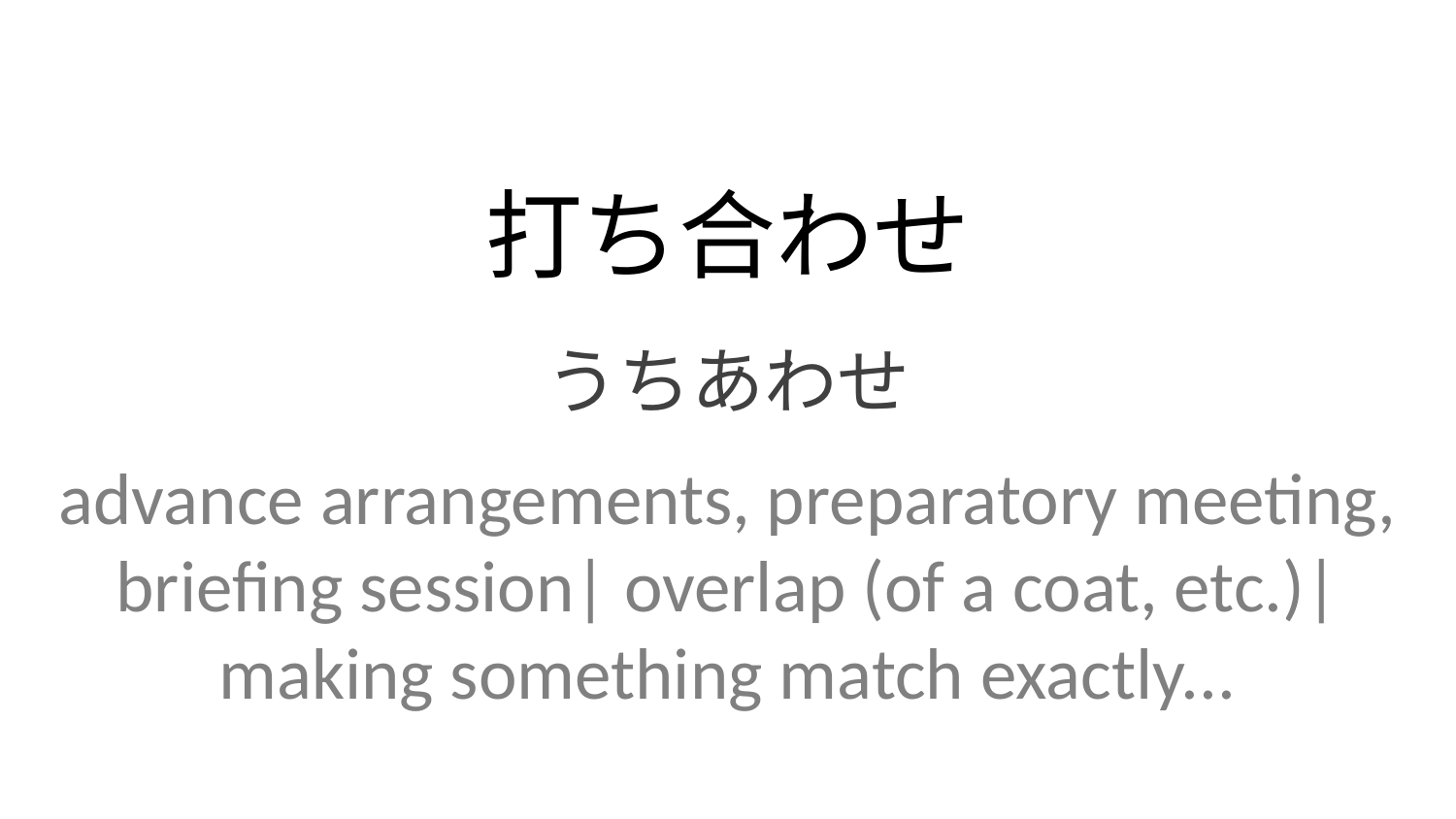

打ち合わせ

うちあわせ
advance arrangements, preparatory meeting, briefing session| overlap (of a coat, etc.)| making something match exactly...